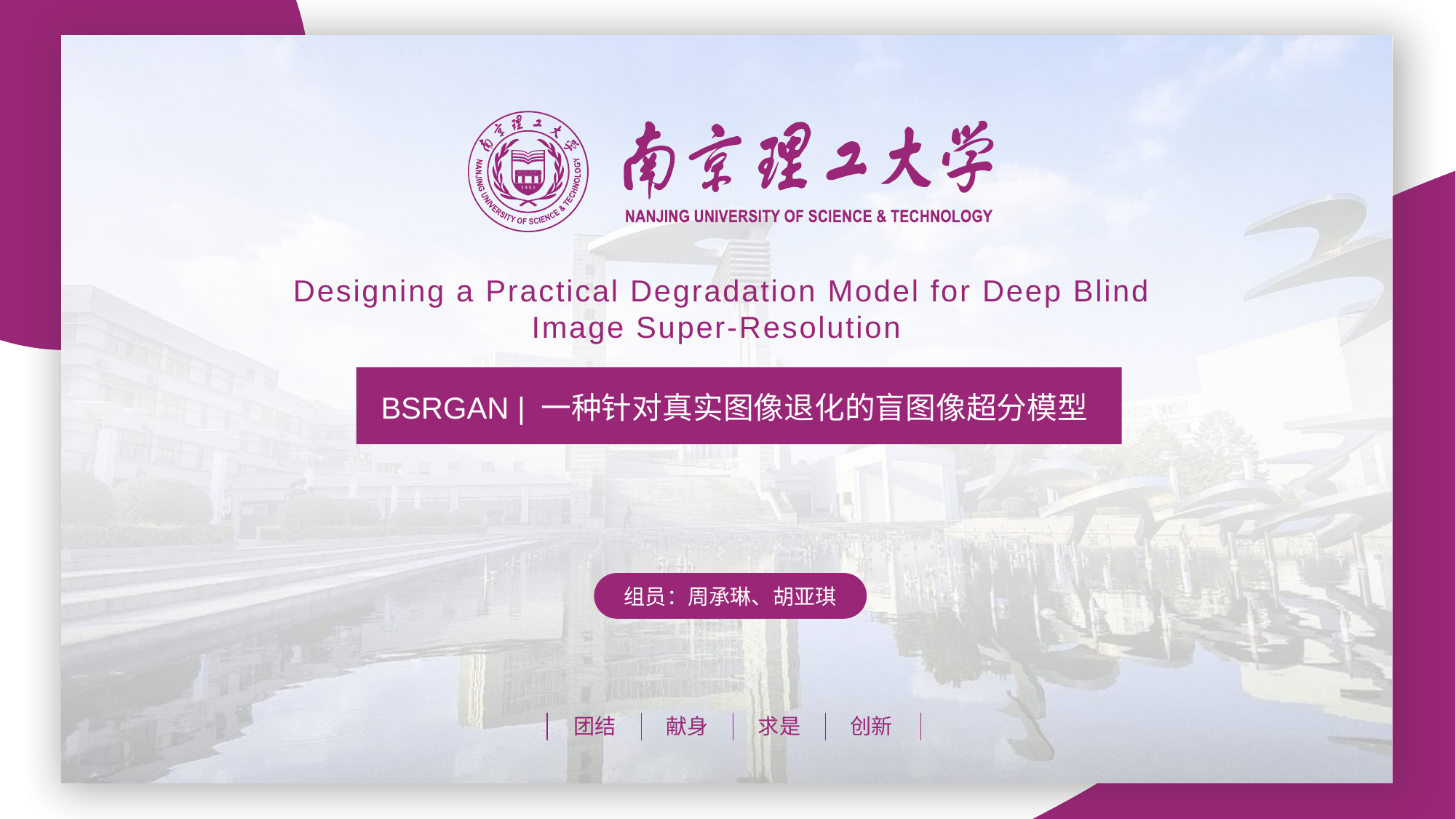

Designing a Practical Degradation Model for Deep Blind
Image Super-Resolution

BSRGAN | 一种针对真实图像退化的盲图像超分模型
组员：周承琳、胡亚琪
团结
献身
求是
创新